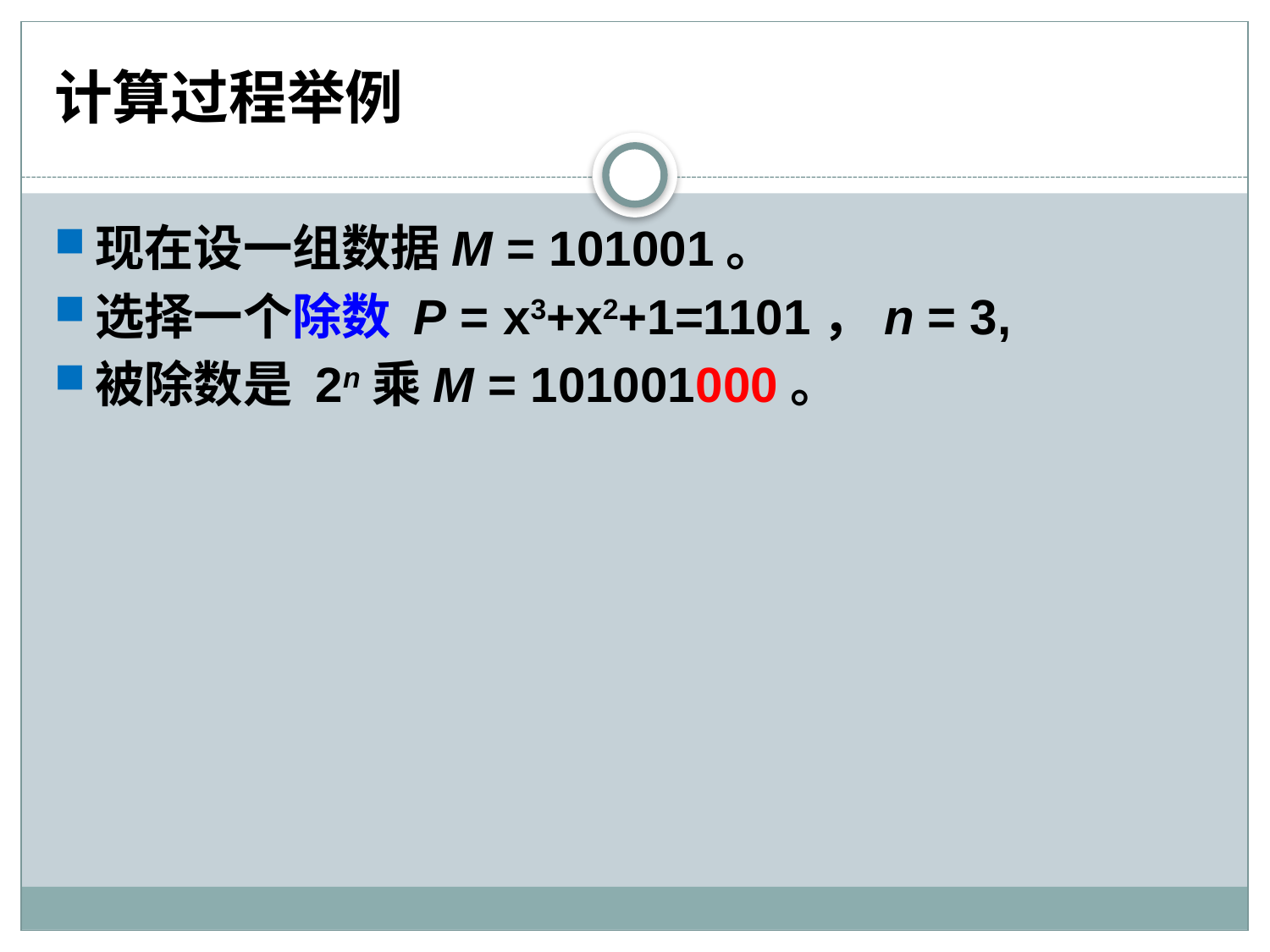

# 计算过程举例
现在设一组数据M = 101001。
选择一个除数 P = x3+x2+1=1101，n = 3,
被除数是 2n乘M = 101001000。